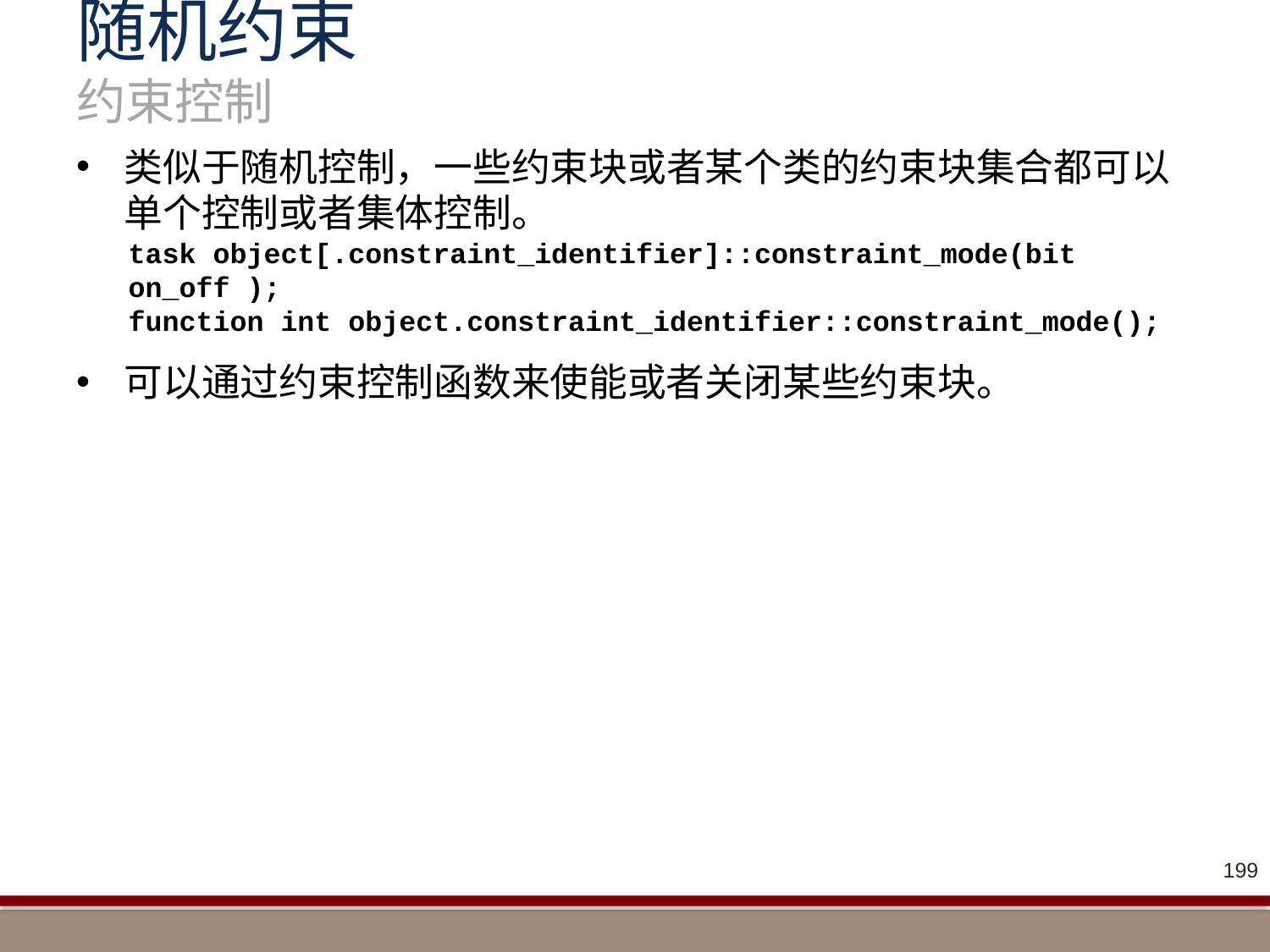

# 随机约束 约束控制
类似于随机控制，一些约束块或者某个类的约束块集合都可以单个控制或者集体控制。
task object[.constraint_identifier]::constraint_mode(bit on_off );
function int object.constraint_identifier::constraint_mode();
可以通过约束控制函数来使能或者关闭某些约束块。
199